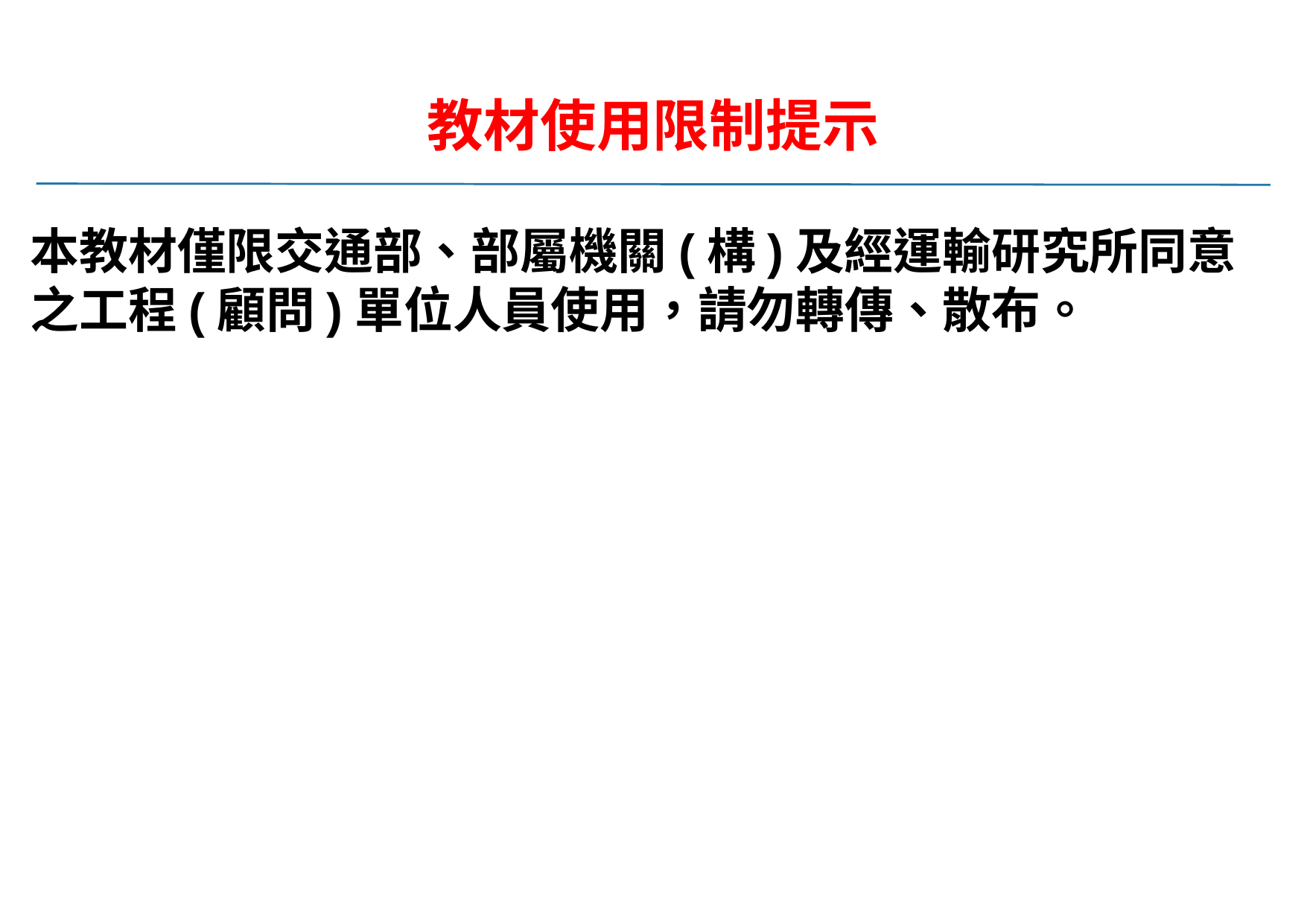

# 教材使用限制提示
本教材僅限交通部、部屬機關(構)及經運輸研究所同意之工程(顧問)單位人員使用，請勿轉傳、散布。